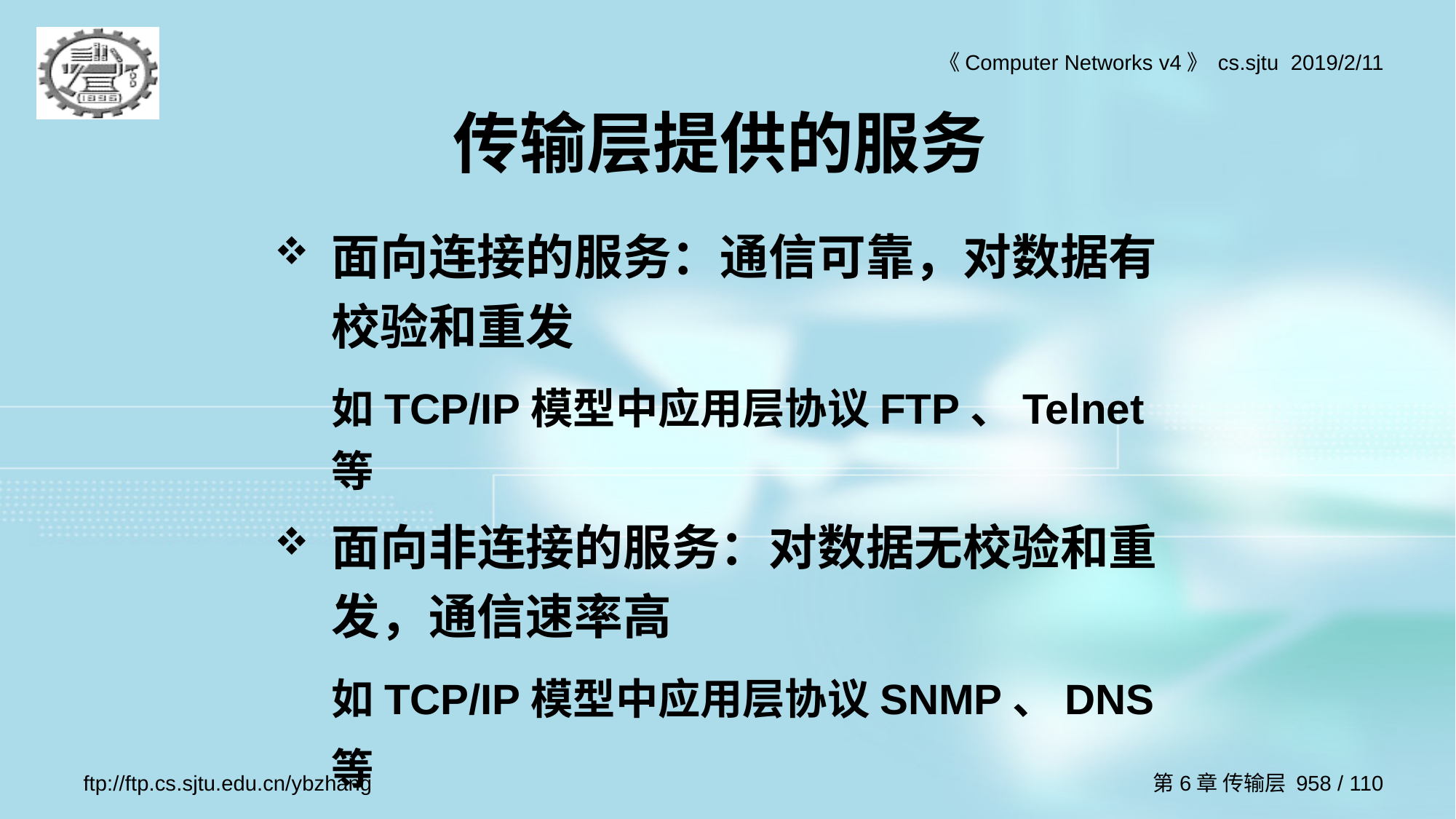

# 传输层提供的服务
面向连接的服务：通信可靠，对数据有校验和重发
	如TCP/IP模型中应用层协议FTP、Telnet等
面向非连接的服务：对数据无校验和重发，通信速率高
	如TCP/IP模型中应用层协议SNMP、DNS等